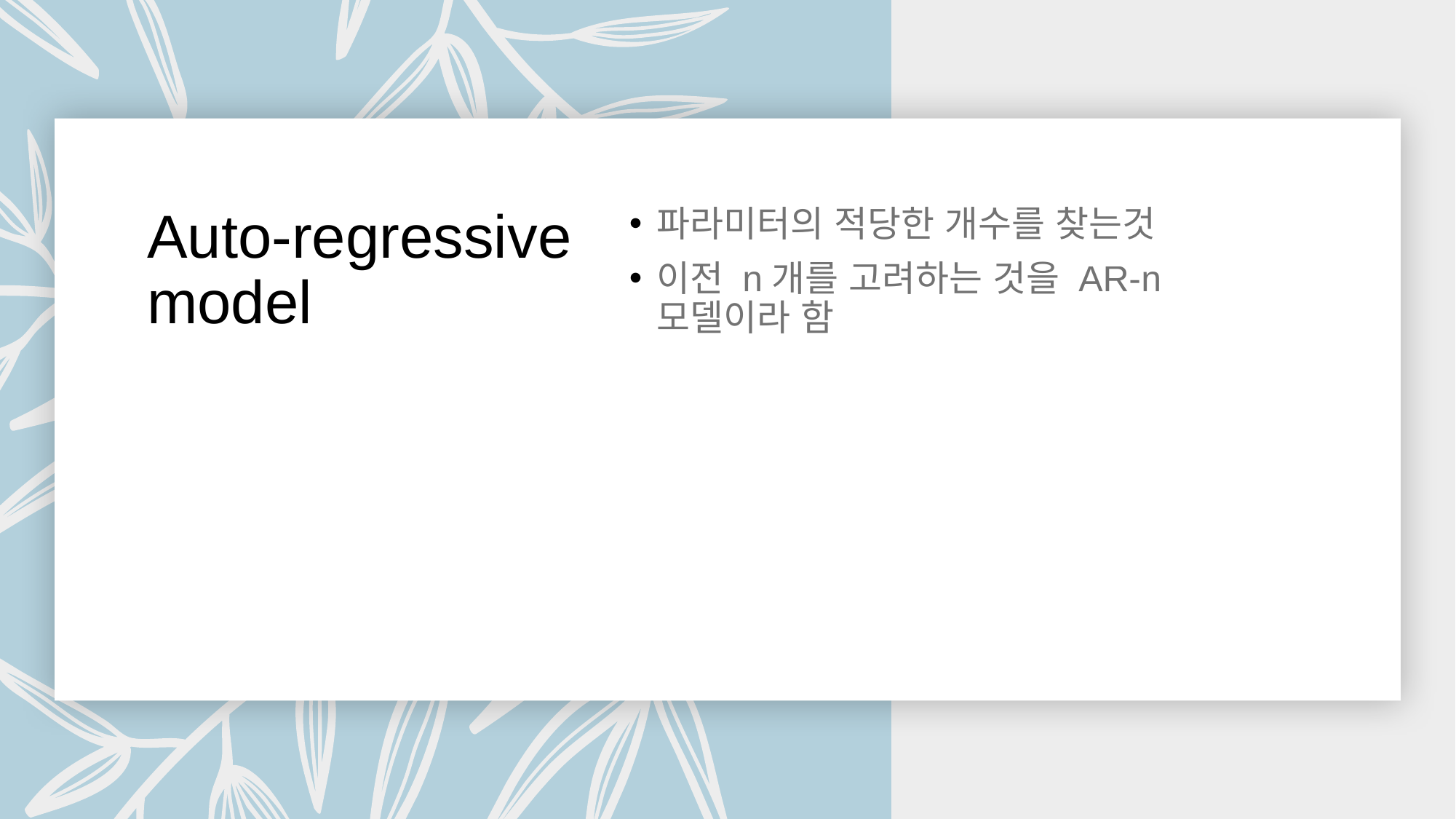

# Auto-regressive model
파라미터의 적당한 개수를 찾는것
이전 n개를 고려하는 것을 AR-n 모델이라 함